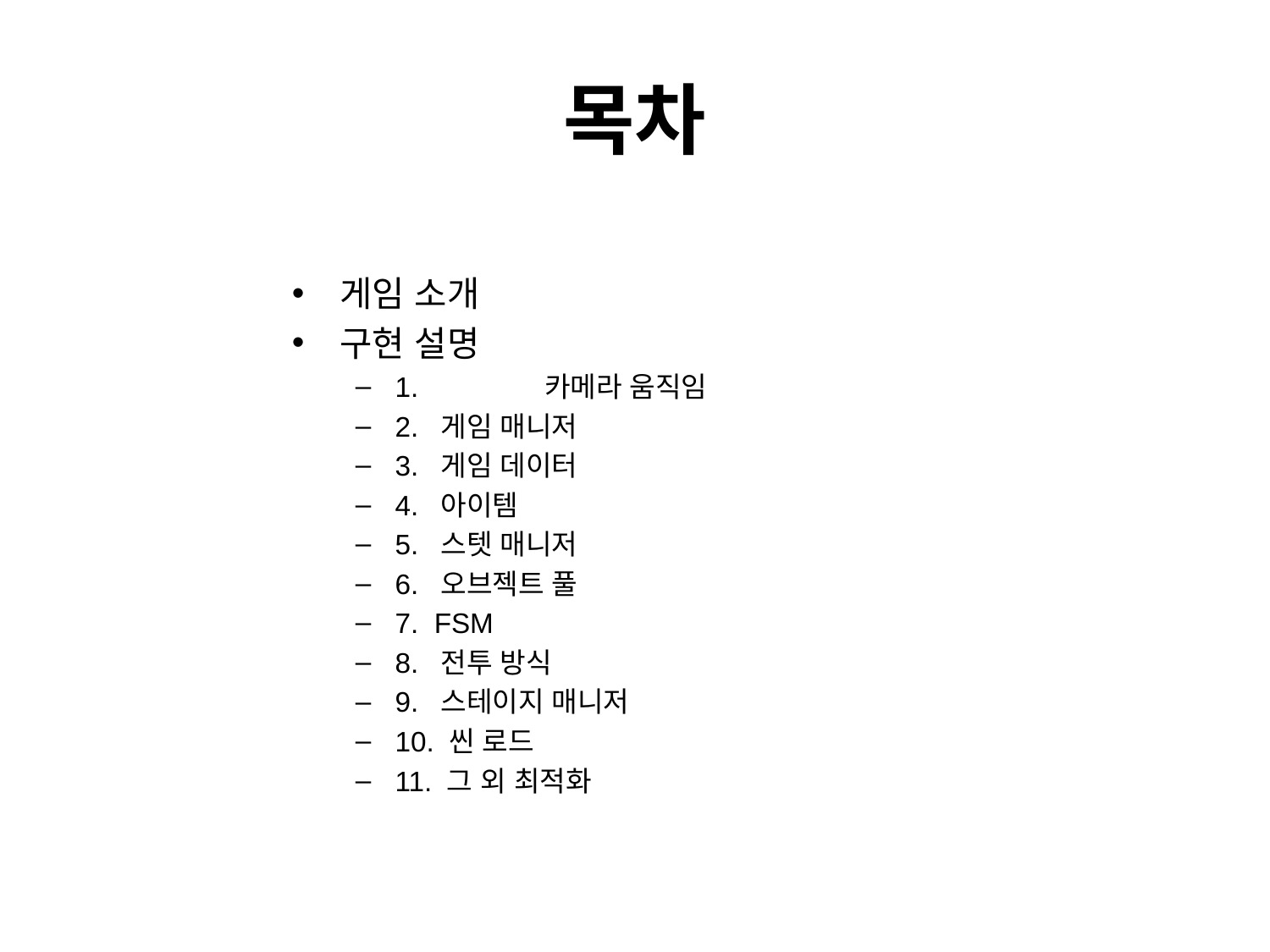

# 목차

게임 소개
구현 설명
1.	  카메라 움직임
2.  게임 매니저
3.  게임 데이터
4.  아이템
5.  스텟 매니저
6.  오브젝트 풀
7.  FSM
8.  전투 방식
9.  스테이지 매니저
10. 씬 로드
11. 그 외 최적화